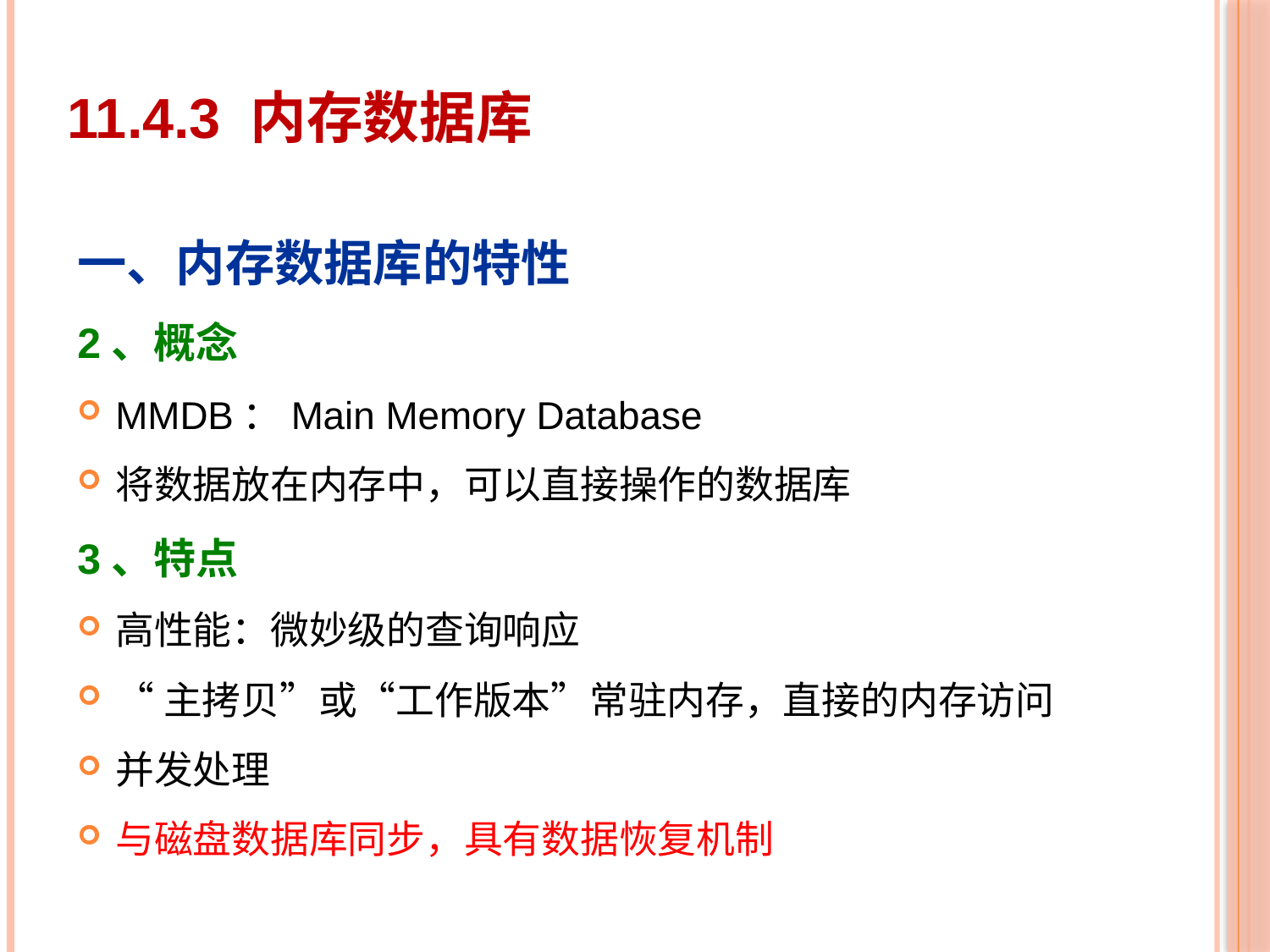

# 11.4.3 内存数据库
一、内存数据库的特性
2、概念
MMDB：Main Memory Database
将数据放在内存中，可以直接操作的数据库
3、特点
高性能：微妙级的查询响应
“主拷贝”或“工作版本”常驻内存，直接的内存访问
并发处理
与磁盘数据库同步，具有数据恢复机制